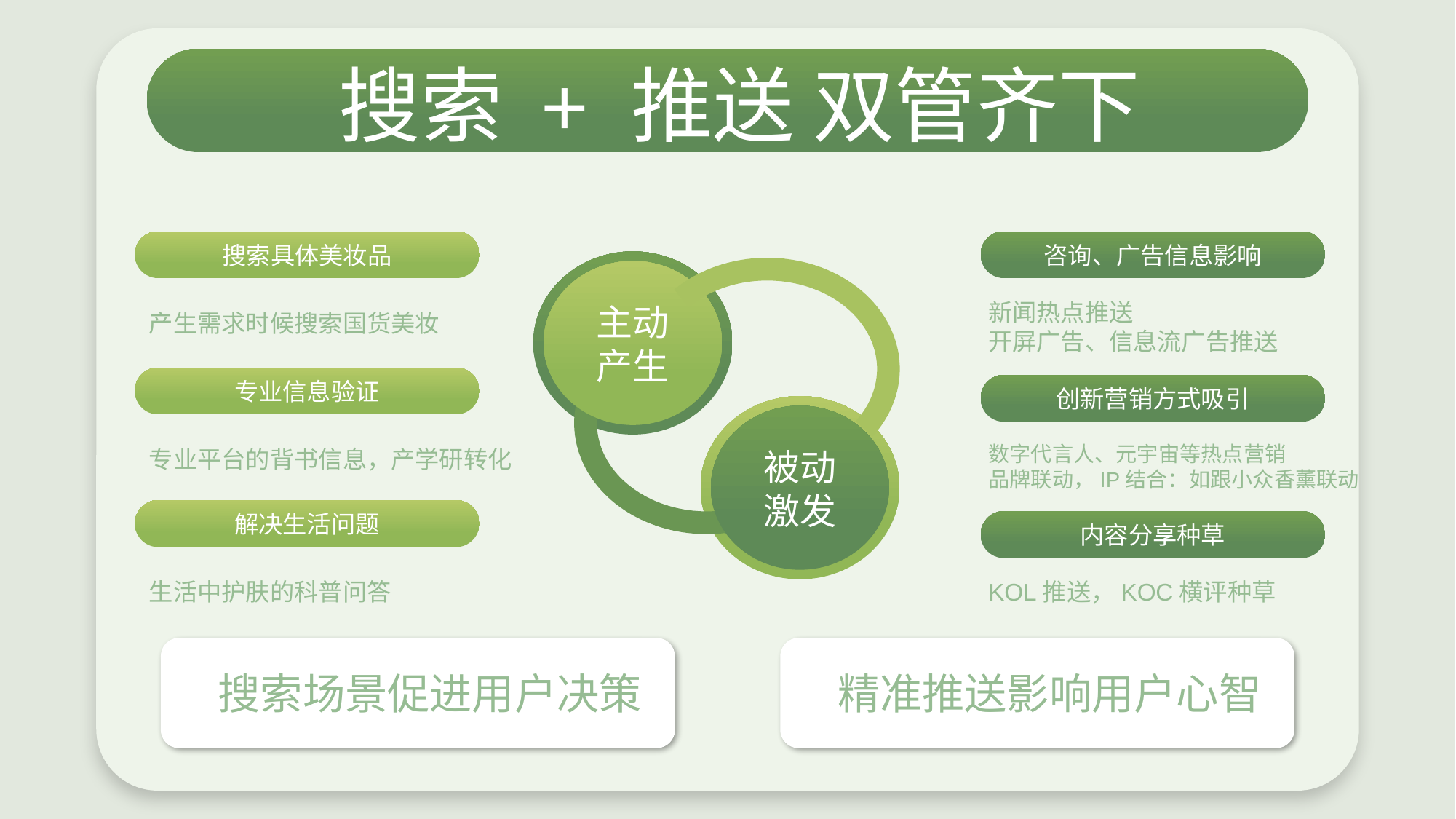

搜索 + 推送 双管齐下

搜索具体美妆品
咨询、广告信息影响
主动产生
主动产生

新闻热点推送
开屏广告、信息流广告推送
产生需求时候搜索国货美妆

专业信息验证
创新营销方式吸引
主动产生
被动激发
数字代言人、元宇宙等热点营销
品牌联动，IP结合：如跟小众香薰联动
专业平台的背书信息，产学研转化
解决生活问题
内容分享种草
生活中护肤的科普问答
KOL推送，KOC横评种草

搜索场景促进用户决策
精准推送影响用户心智